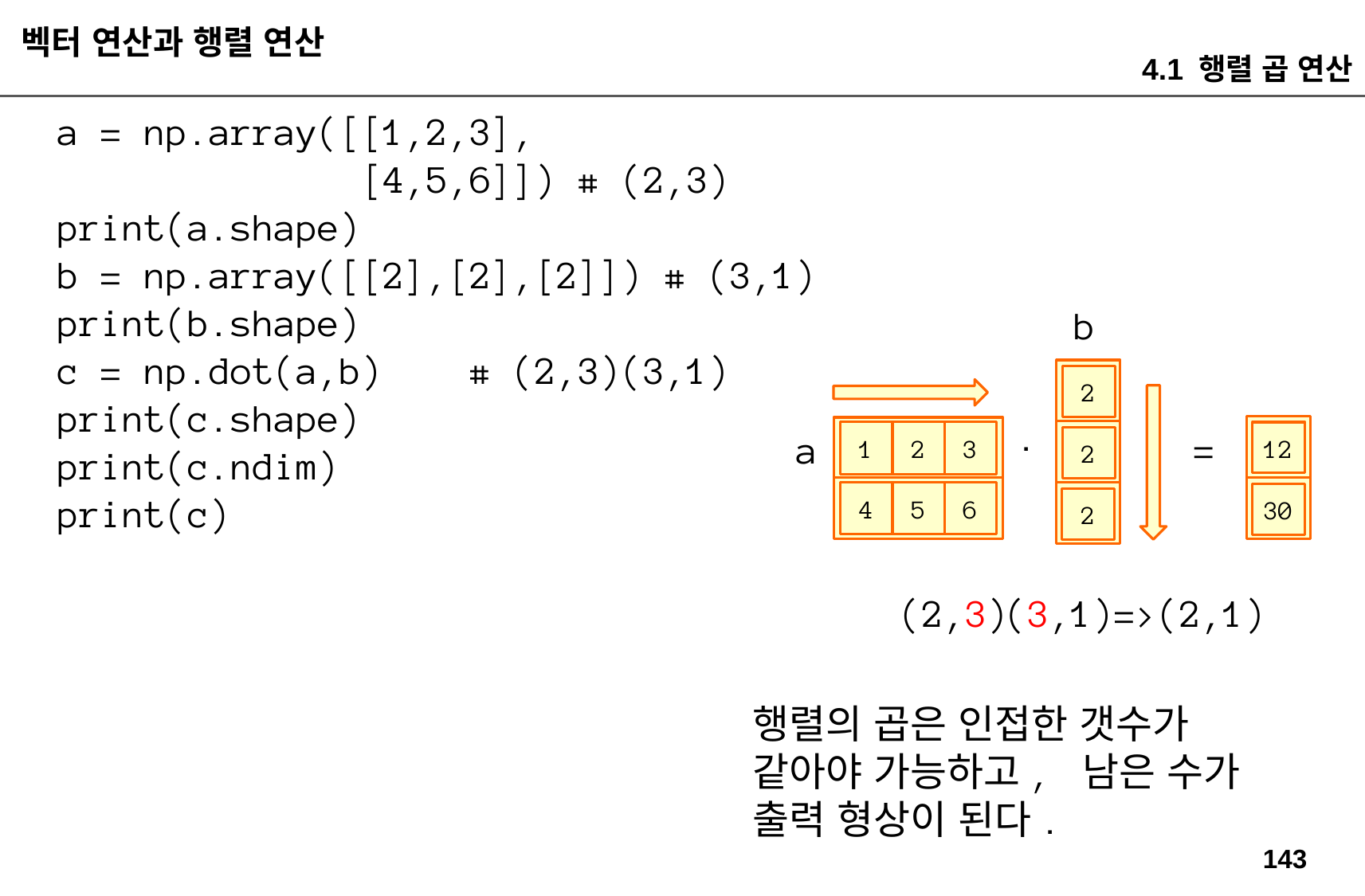

벡터 연산과 행렬 연산
4.1 행렬 곱 연산
a = np.array([[1,2,3],
              [4,5,6]]) # (2,3)
print(a.shape)
b = np.array([[2],[2],[2]]) # (3,1)
print(b.shape)
c = np.dot(a,b)    # (2,3)(3,1)
print(c.shape)
print(c.ndim)
print(c)
b

2

.

=

3
2
1
a

12
2

6
5
4

30
2
(3,1)=>(2,1)
(2,3)
행렬의 곱은 인접한 갯수가
같아야 가능하고, 남은 수가
출력 형상이 된다.